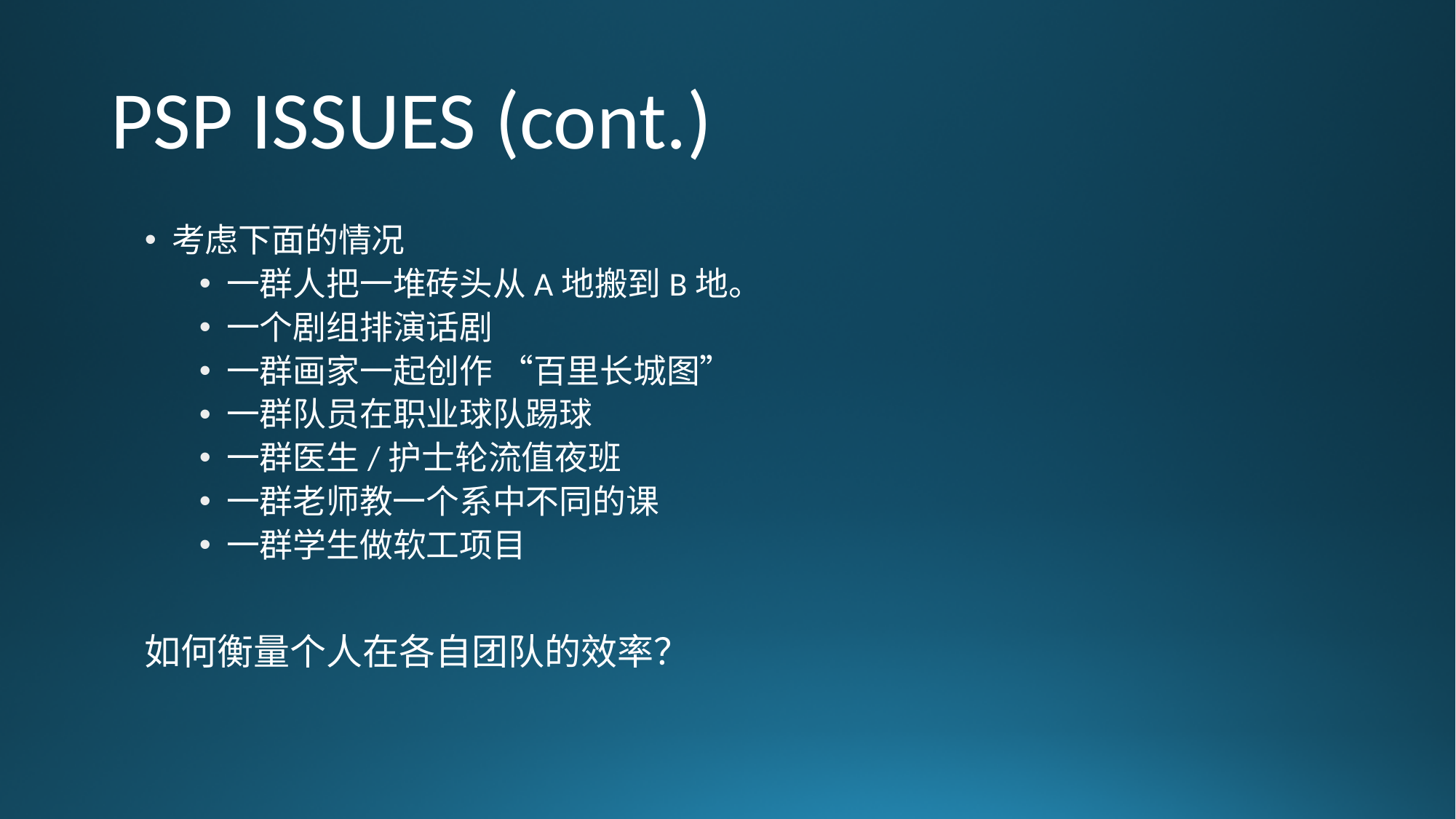

# PSP ISSUES (cont.)
考虑下面的情况
一群人把一堆砖头从A地搬到B地。
一个剧组排演话剧
一群画家一起创作 “百里长城图”
一群队员在职业球队踢球
一群医生/护士轮流值夜班
一群老师教一个系中不同的课
一群学生做软工项目

如何衡量个人在各自团队的效率？